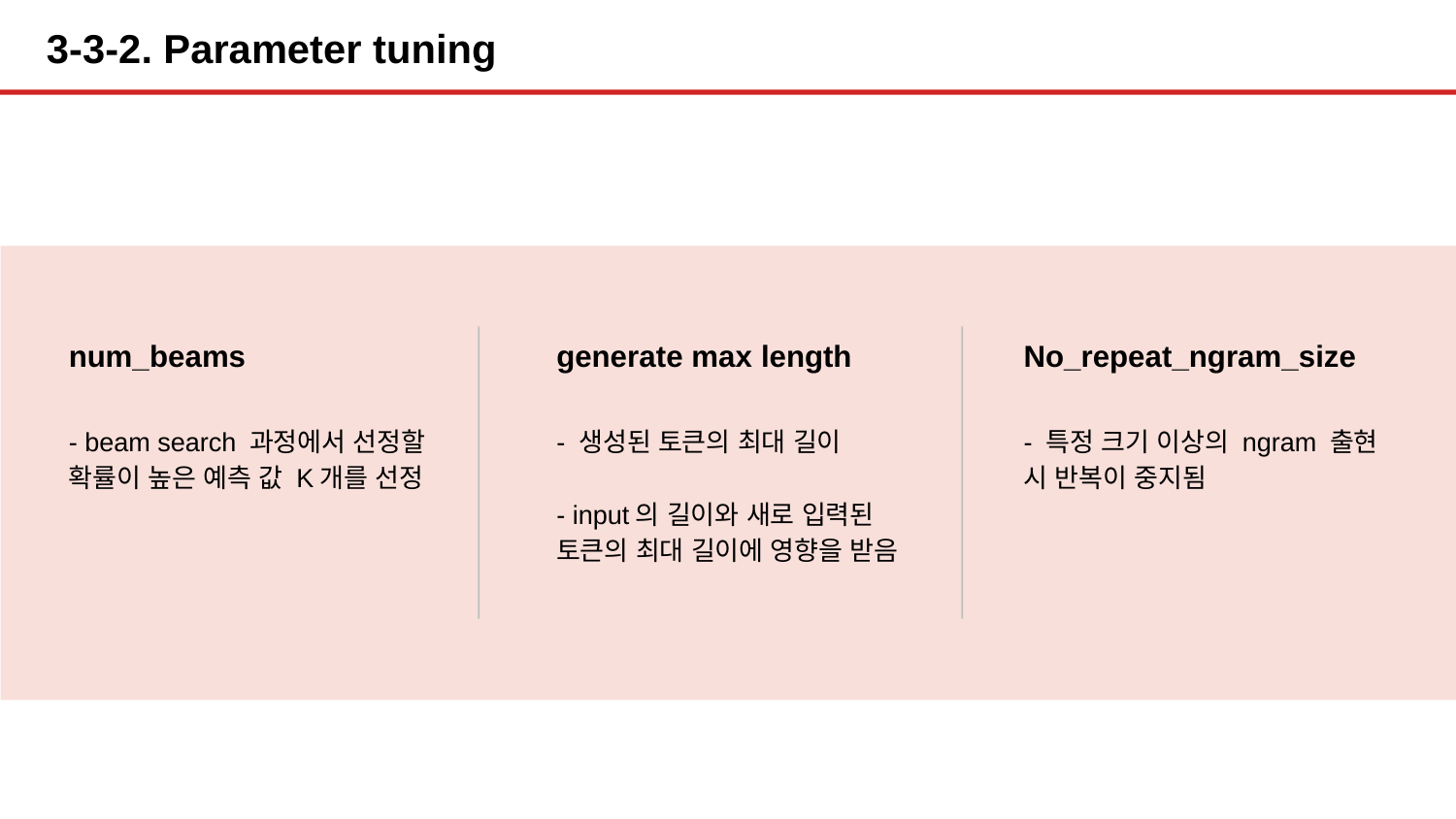

3-3-2. Parameter tuning

num_beams

- beam search 과정에서 선정할 확률이 높은 예측 값 K개를 선정

generate max length

- 생성된 토큰의 최대 길이

- input의 길이와 새로 입력된 토큰의 최대 길이에 영향을 받음

No_repeat_ngram_size

- 특정 크기 이상의 ngram 출현 시 반복이 중지됨